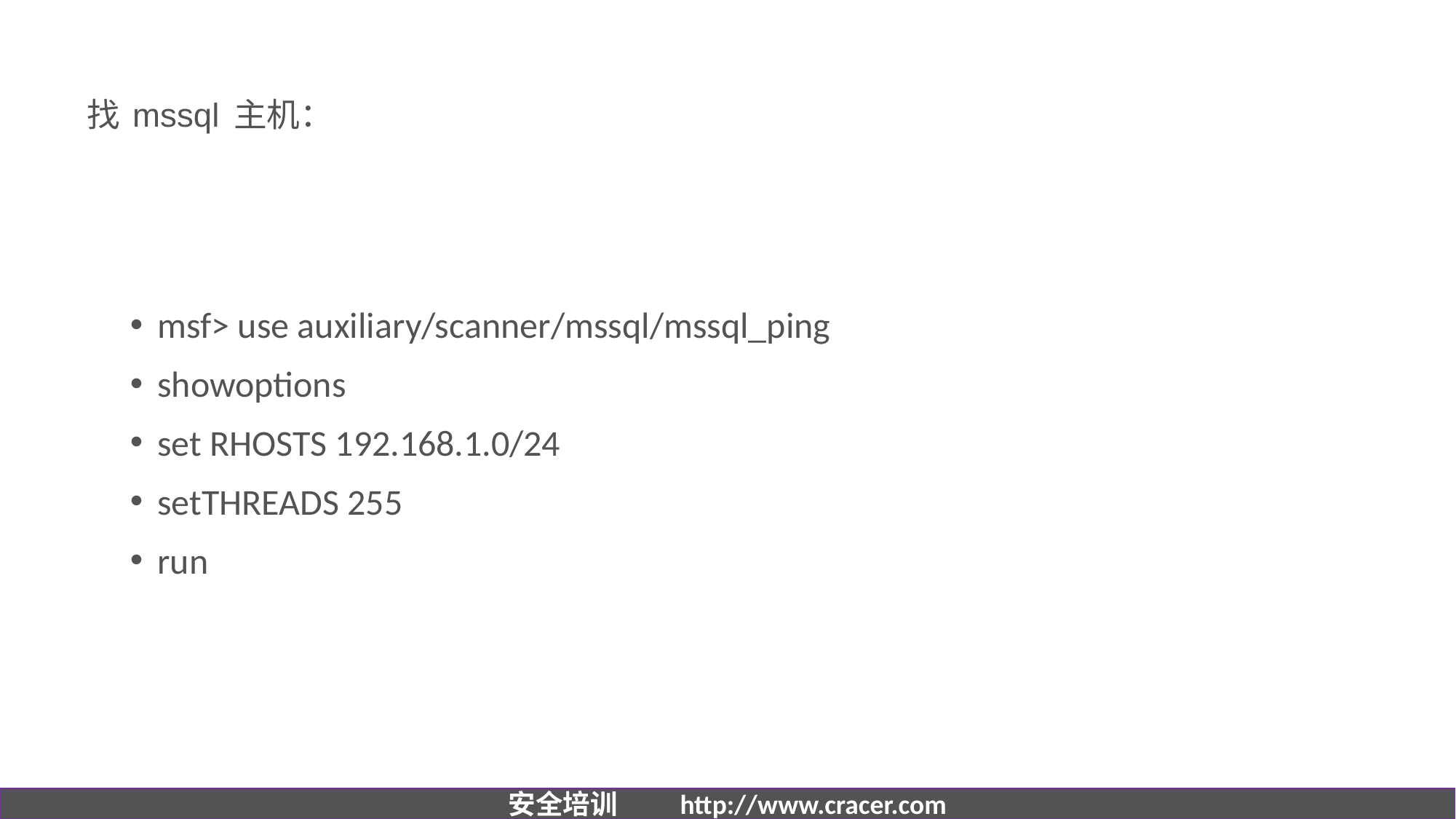

# 找 mssql 主机：

msf> use auxiliary/scanner/mssql/mssql_ping
showoptions
set RHOSTS 192.168.1.0/24
setTHREADS 255
run